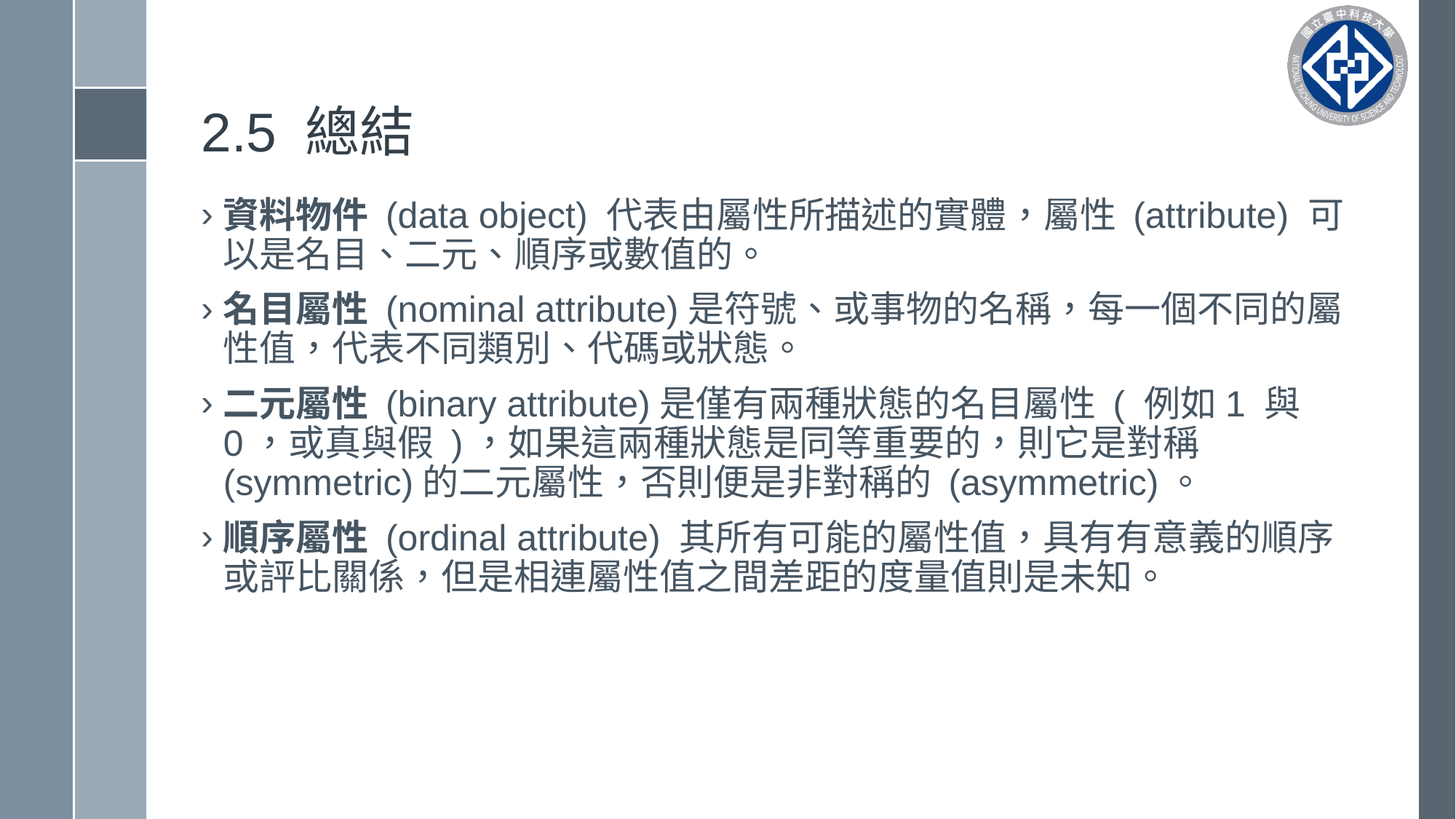

# 2.5 總結
資料物件 (data object) 代表由屬性所描述的實體，屬性 (attribute) 可以是名目、二元、順序或數值的。
名目屬性 (nominal attribute)是符號、或事物的名稱，每一個不同的屬性值，代表不同類別、代碼或狀態。
二元屬性 (binary attribute)是僅有兩種狀態的名目屬性 ( 例如1 與0，或真與假 )，如果這兩種狀態是同等重要的，則它是對稱 (symmetric)的二元屬性，否則便是非對稱的 (asymmetric)。
順序屬性 (ordinal attribute) 其所有可能的屬性值，具有有意義的順序或評比關係，但是相連屬性值之間差距的度量值則是未知。